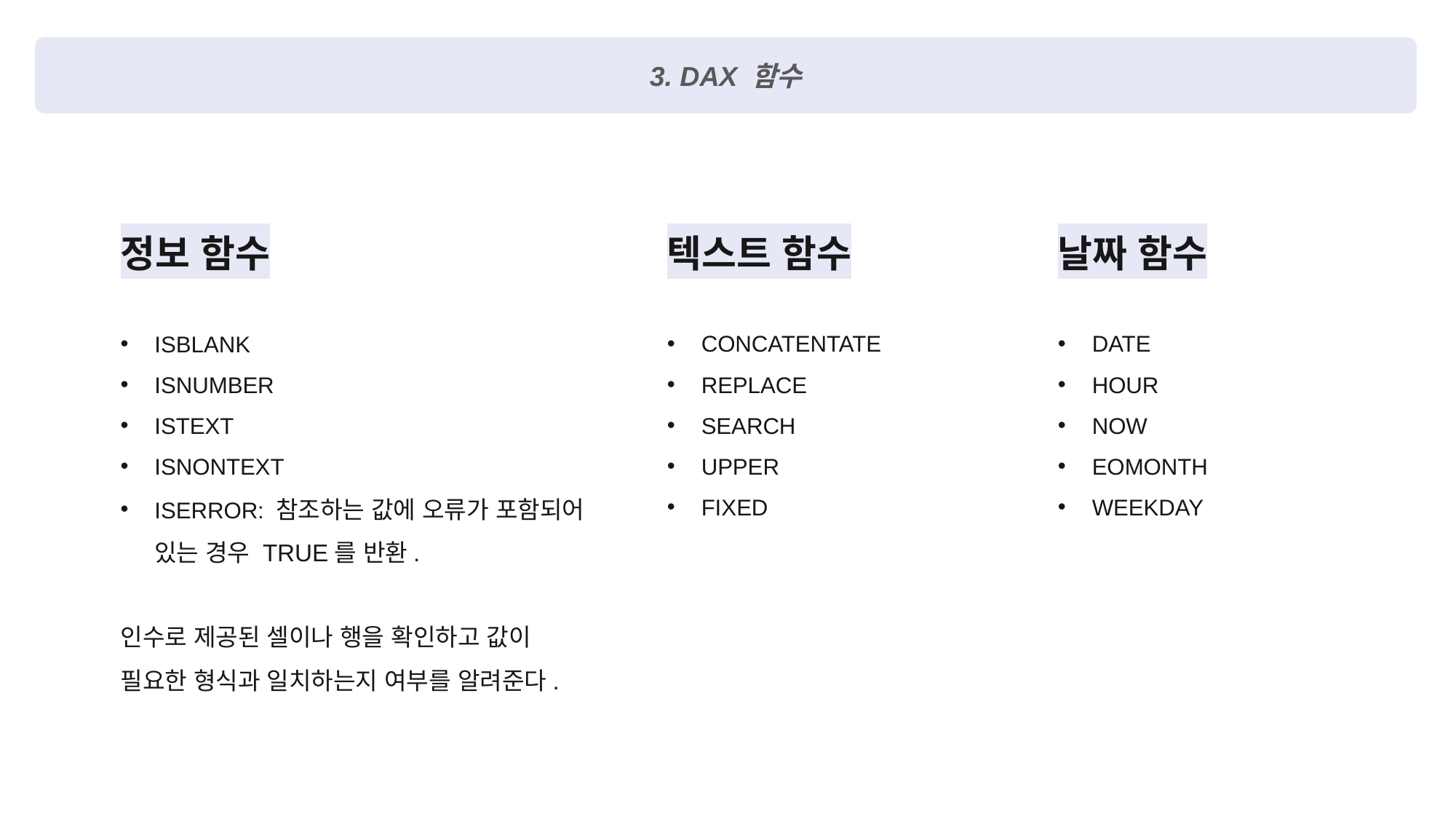

3. DAX 함수
정보 함수

ISBLANK
ISNUMBER
ISTEXT
ISNONTEXT
ISERROR: 참조하는 값에 오류가 포함되어 있는 경우 TRUE를 반환.

인수로 제공된 셀이나 행을 확인하고 값이 필요한 형식과 일치하는지 여부를 알려준다.
텍스트 함수

CONCATENTATE
REPLACE
SEARCH
UPPER
FIXED

날짜 함수

DATE
HOUR
NOW
EOMONTH
WEEKDAY